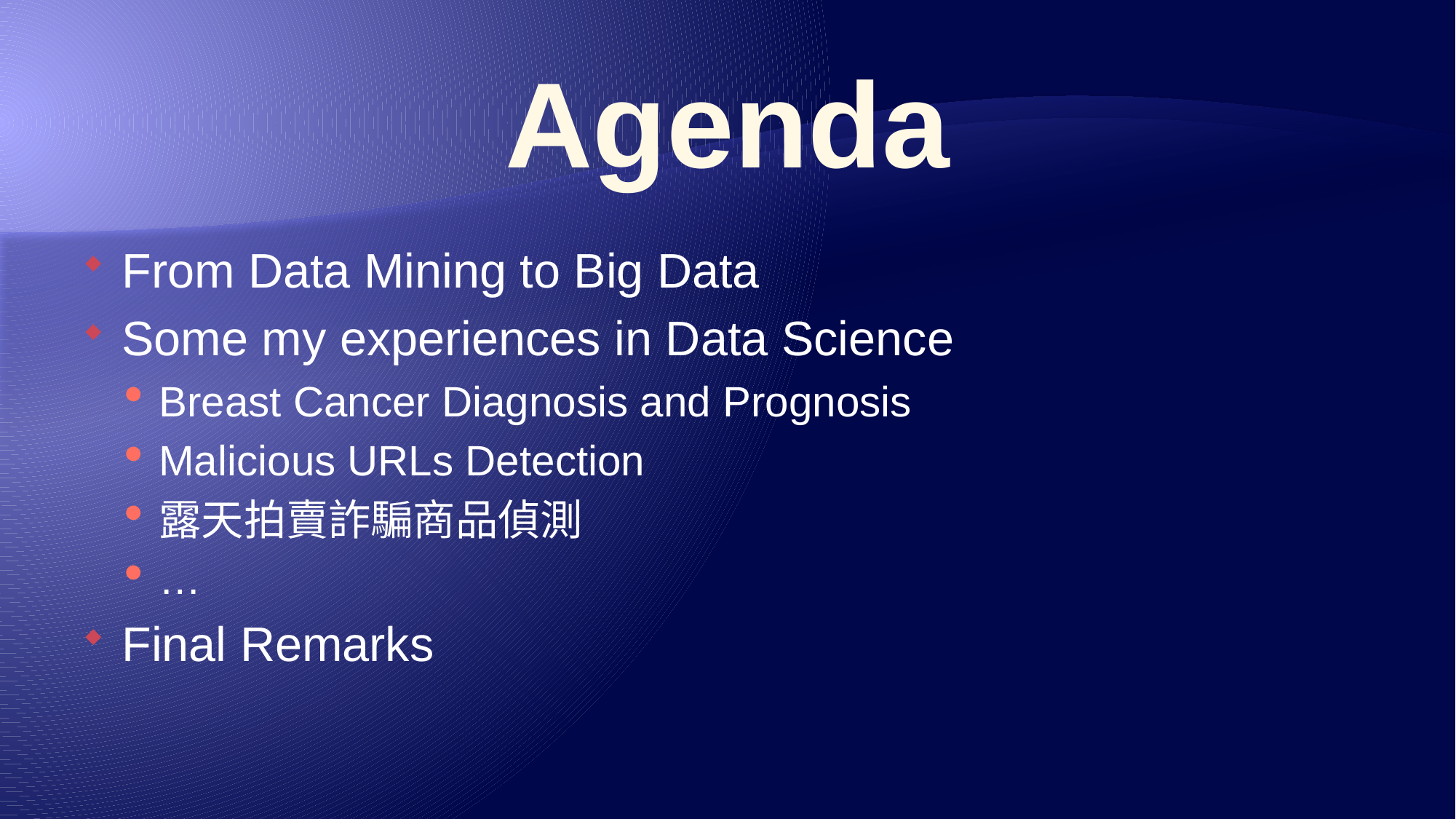

# Agenda
From Data Mining to Big Data
Some my experiences in Data Science
Breast Cancer Diagnosis and Prognosis
Malicious URLs Detection
露天拍賣詐騙商品偵測
…
Final Remarks